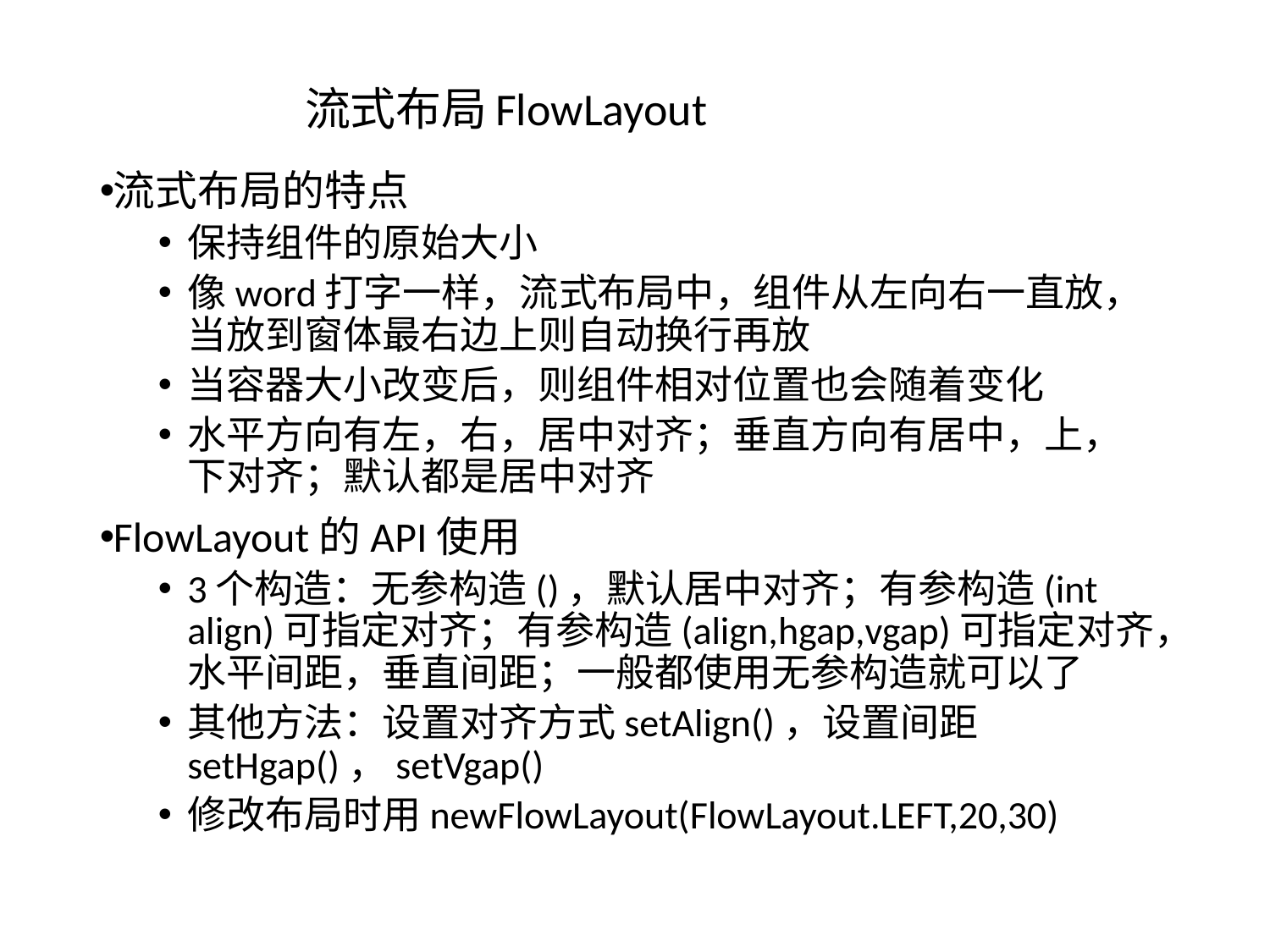

流式布局FlowLayout
流式布局的特点
保持组件的原始大小
像word打字一样，流式布局中，组件从左向右一直放，当放到窗体最右边上则自动换行再放
当容器大小改变后，则组件相对位置也会随着变化
水平方向有左，右，居中对齐；垂直方向有居中，上，下对齐；默认都是居中对齐
FlowLayout的API使用
3个构造：无参构造()，默认居中对齐；有参构造(int align)可指定对齐；有参构造(align,hgap,vgap)可指定对齐，水平间距，垂直间距；一般都使用无参构造就可以了
其他方法：设置对齐方式setAlign()，设置间距setHgap()，setVgap()
修改布局时用newFlowLayout(FlowLayout.LEFT,20,30)